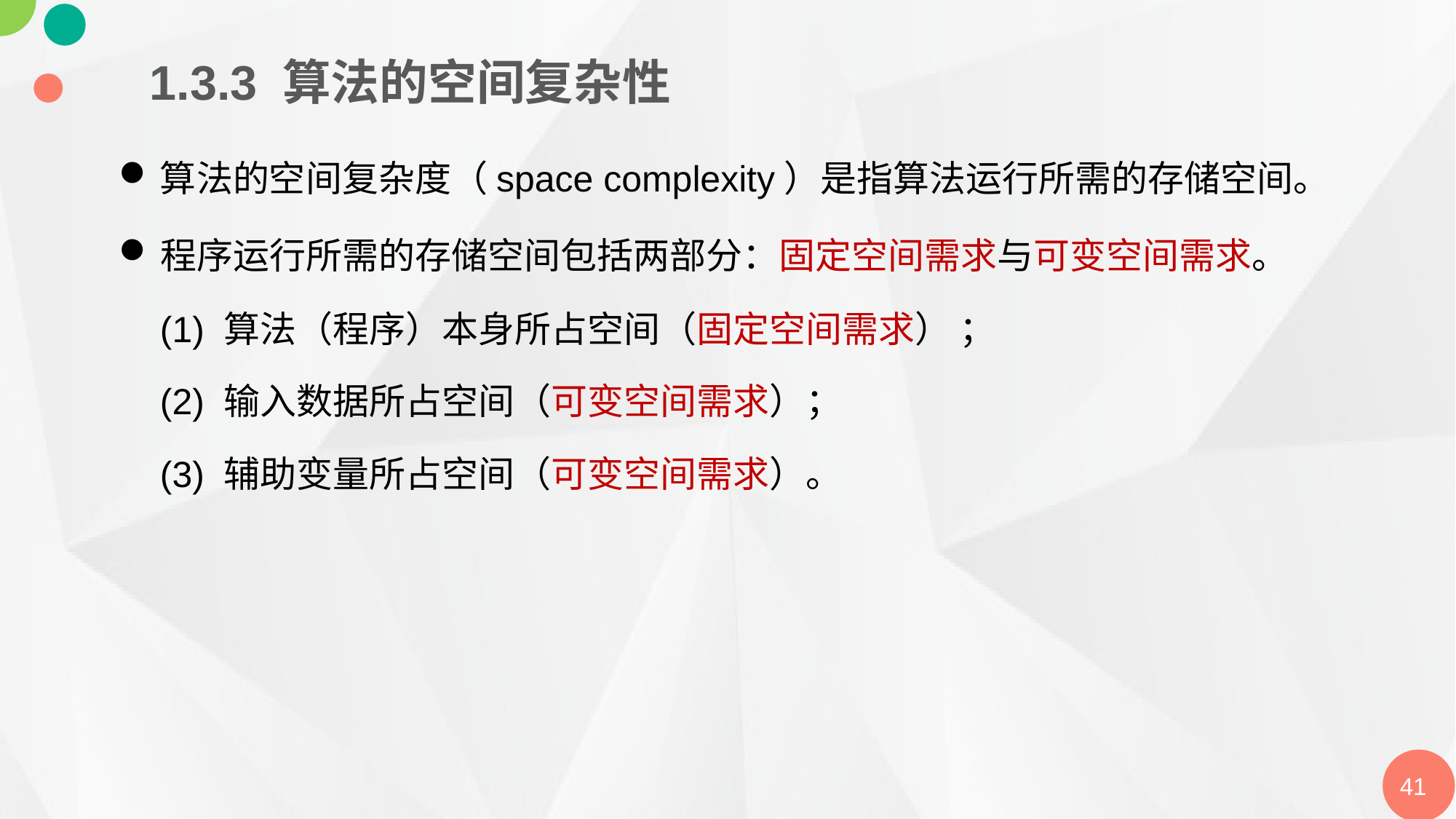

1.3.3 算法的空间复杂性
算法的空间复杂度（space complexity）是指算法运行所需的存储空间。
程序运行所需的存储空间包括两部分：固定空间需求与可变空间需求。
    (1) 算法（程序）本身所占空间（固定空间需求） ；
    (2) 输入数据所占空间（可变空间需求）；
    (3) 辅助变量所占空间（可变空间需求）。